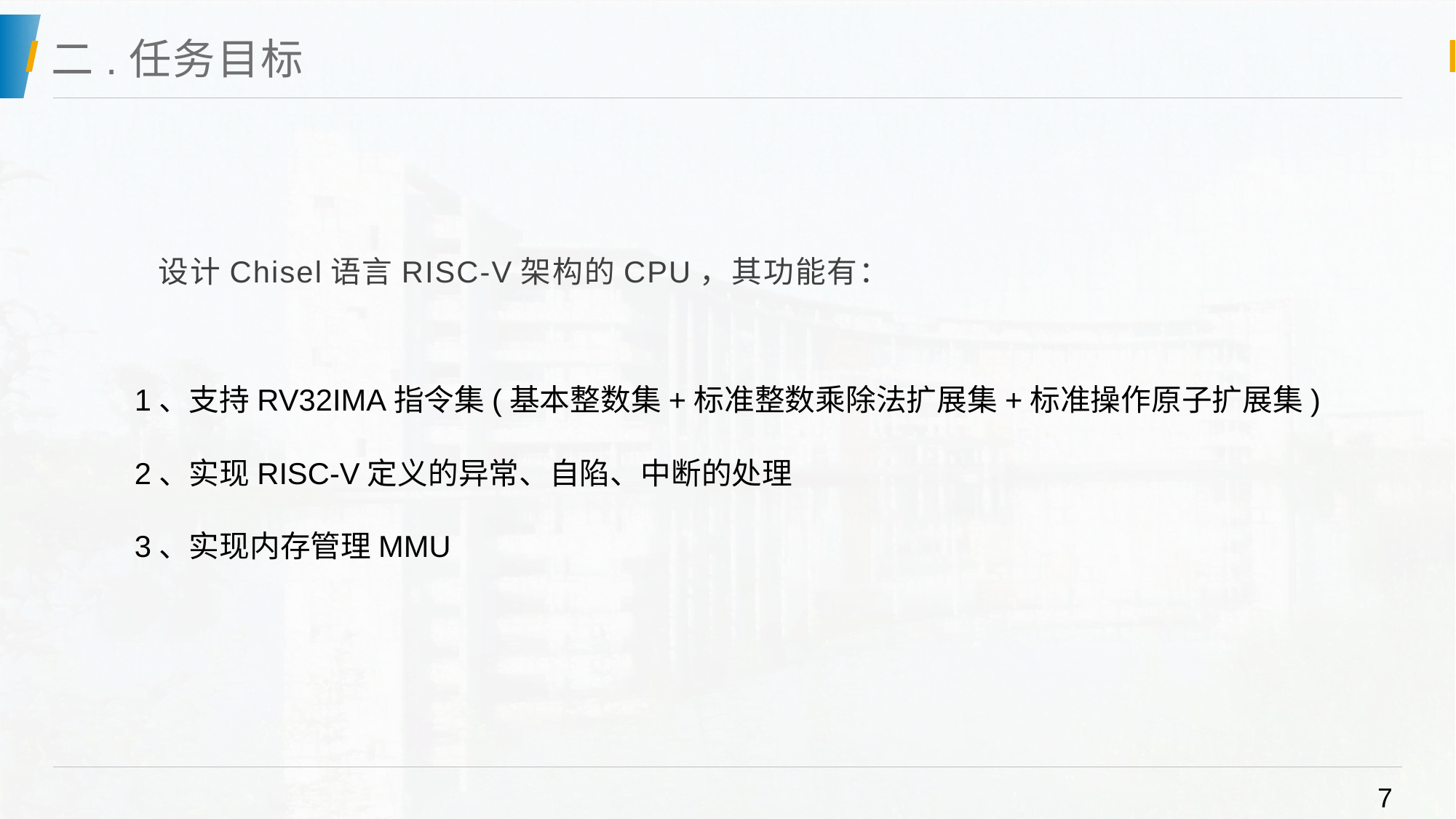

# 二.任务目标
设计Chisel语言RISC-V架构的CPU，其功能有：
1、支持RV32IMA指令集(基本整数集+标准整数乘除法扩展集+标准操作原子扩展集)

2、实现RISC-V定义的异常、自陷、中断的处理

3、实现内存管理MMU

7